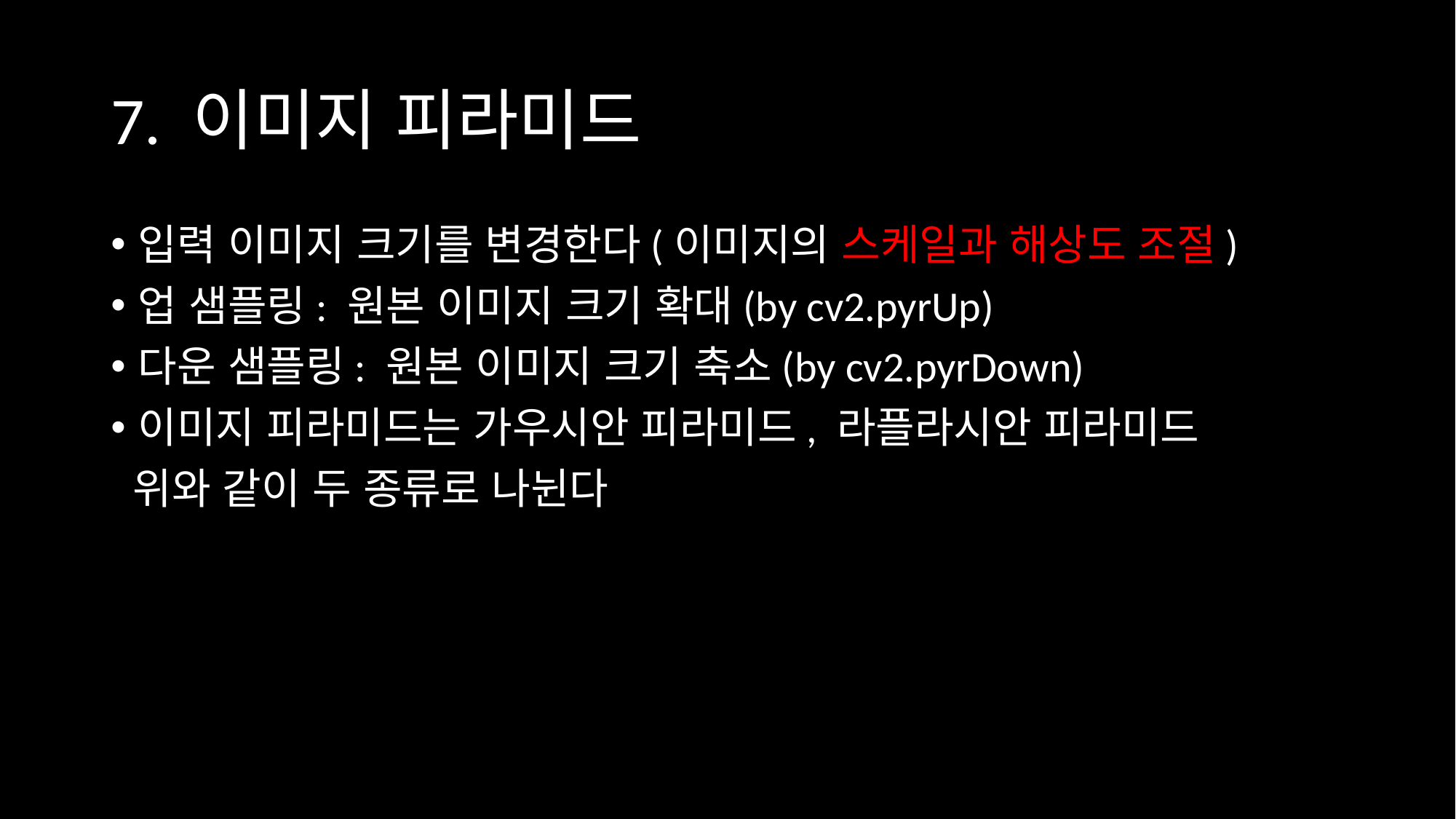

# 7. 이미지 피라미드
입력 이미지 크기를 변경한다(이미지의 스케일과 해상도 조절)
업 샘플링: 원본 이미지 크기 확대(by cv2.pyrUp)
다운 샘플링: 원본 이미지 크기 축소(by cv2.pyrDown)
이미지 피라미드는 가우시안 피라미드, 라플라시안 피라미드
 위와 같이 두 종류로 나뉜다